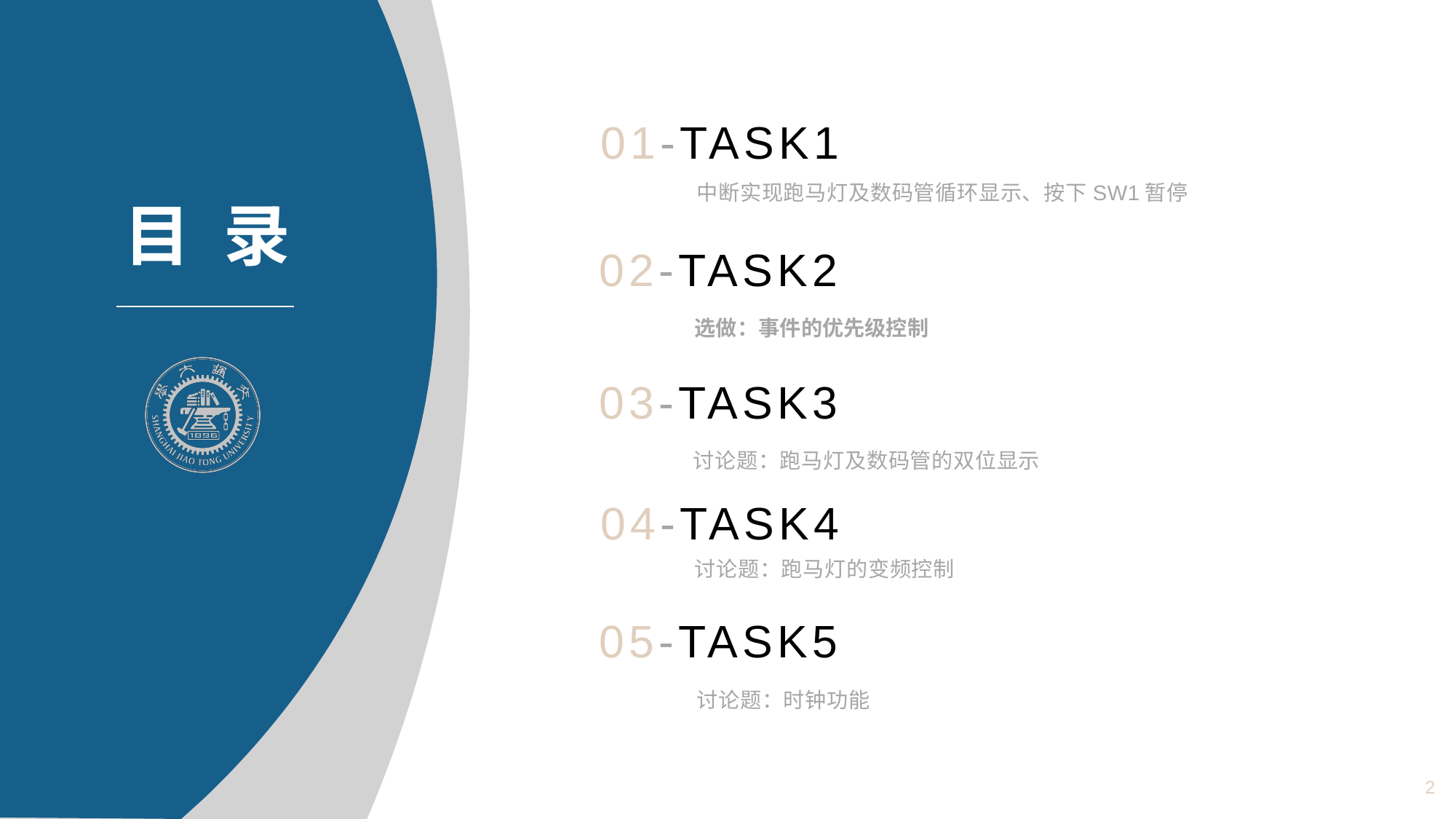

01-TASK1
中断实现跑马灯及数码管循环显示、按下SW1暂停
02-TASK2
选做：事件的优先级控制
03-TASK3
讨论题：跑马灯及数码管的双位显示
04-TASK4
讨论题：跑马灯的变频控制
05-TASK5
讨论题：时钟功能
2